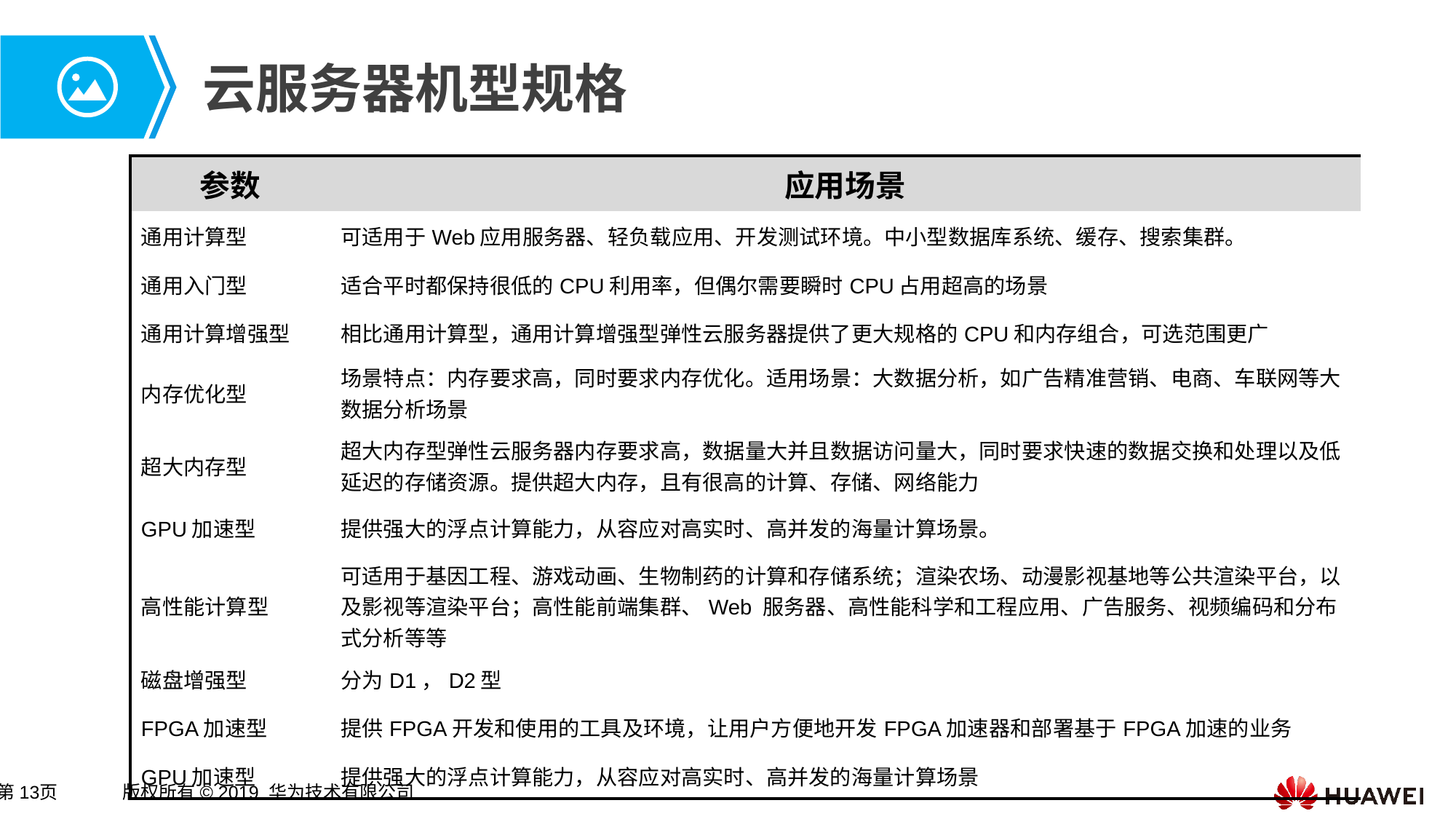

# 云服务器机型规格
| 参数 | 应用场景 |
| --- | --- |
| 通用计算型 | 可适用于Web应用服务器、轻负载应用、开发测试环境。中小型数据库系统、缓存、搜索集群。 |
| 通用入门型 | 适合平时都保持很低的CPU利用率，但偶尔需要瞬时CPU占用超高的场景 |
| 通用计算增强型 | 相比通用计算型，通用计算增强型弹性云服务器提供了更大规格的CPU和内存组合，可选范围更广 |
| 内存优化型 | 场景特点：内存要求高，同时要求内存优化。适用场景：大数据分析，如广告精准营销、电商、车联网等大数据分析场景 |
| 超大内存型 | 超大内存型弹性云服务器内存要求高，数据量大并且数据访问量大，同时要求快速的数据交换和处理以及低延迟的存储资源。提供超大内存，且有很高的计算、存储、网络能力 |
| GPU加速型 | 提供强大的浮点计算能力，从容应对高实时、高并发的海量计算场景。 |
| 高性能计算型 | 可适用于基因工程、游戏动画、生物制药的计算和存储系统；渲染农场、动漫影视基地等公共渲染平台，以及影视等渲染平台；高性能前端集群、Web 服务器、高性能科学和工程应用、广告服务、视频编码和分布式分析等等 |
| 磁盘增强型 | 分为D1，D2型 |
| FPGA加速型 | 提供FPGA开发和使用的工具及环境，让用户方便地开发FPGA加速器和部署基于FPGA加速的业务 |
| GPU加速型 | 提供强大的浮点计算能力，从容应对高实时、高并发的海量计算场景 |